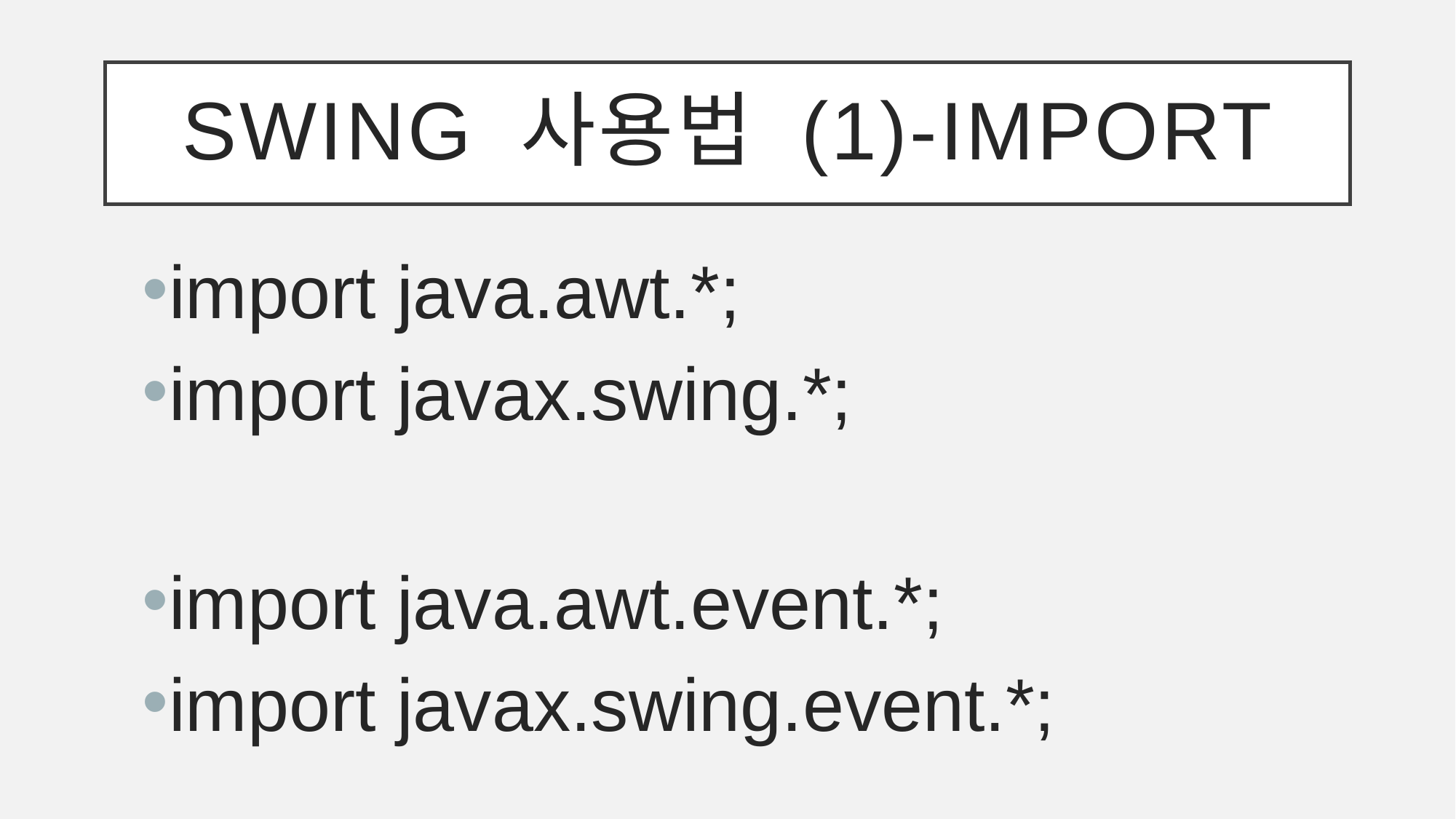

# Swing 사용법 (1)-import
import java.awt.*;
import javax.swing.*;

import java.awt.event.*;
import javax.swing.event.*;